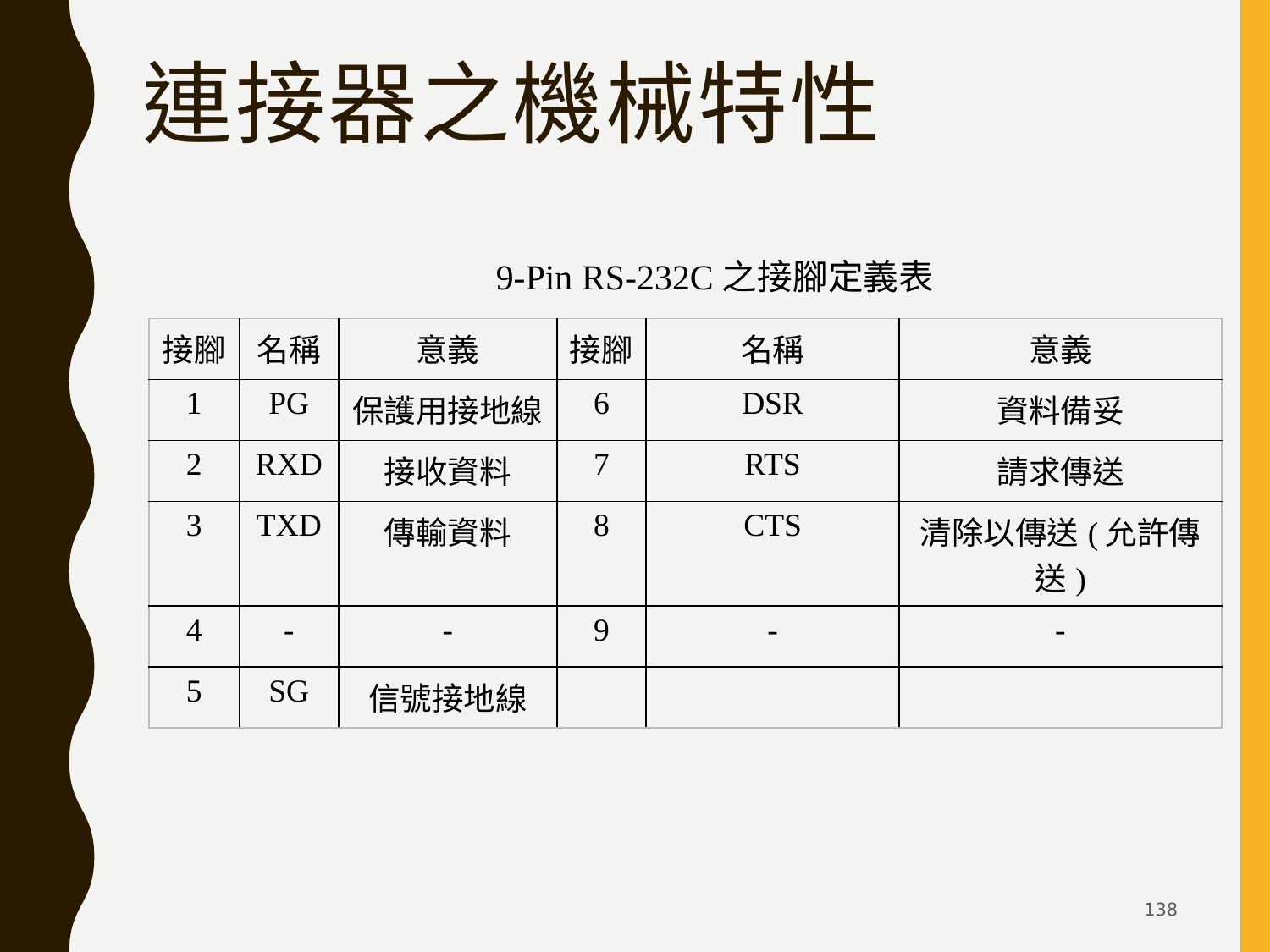

# 連接器之機械特性
9-Pin RS-232C之接腳定義表
| 接腳 | 名稱 | 意義 | 接腳 | 名稱 | 意義 |
| --- | --- | --- | --- | --- | --- |
| 1 | PG | 保護用接地線 | 6 | DSR | 資料備妥 |
| 2 | RXD | 接收資料 | 7 | RTS | 請求傳送 |
| 3 | TXD | 傳輸資料 | 8 | CTS | 清除以傳送(允許傳送) |
| 4 | - | - | 9 | - | - |
| 5 | SG | 信號接地線 |  |  |  |
138